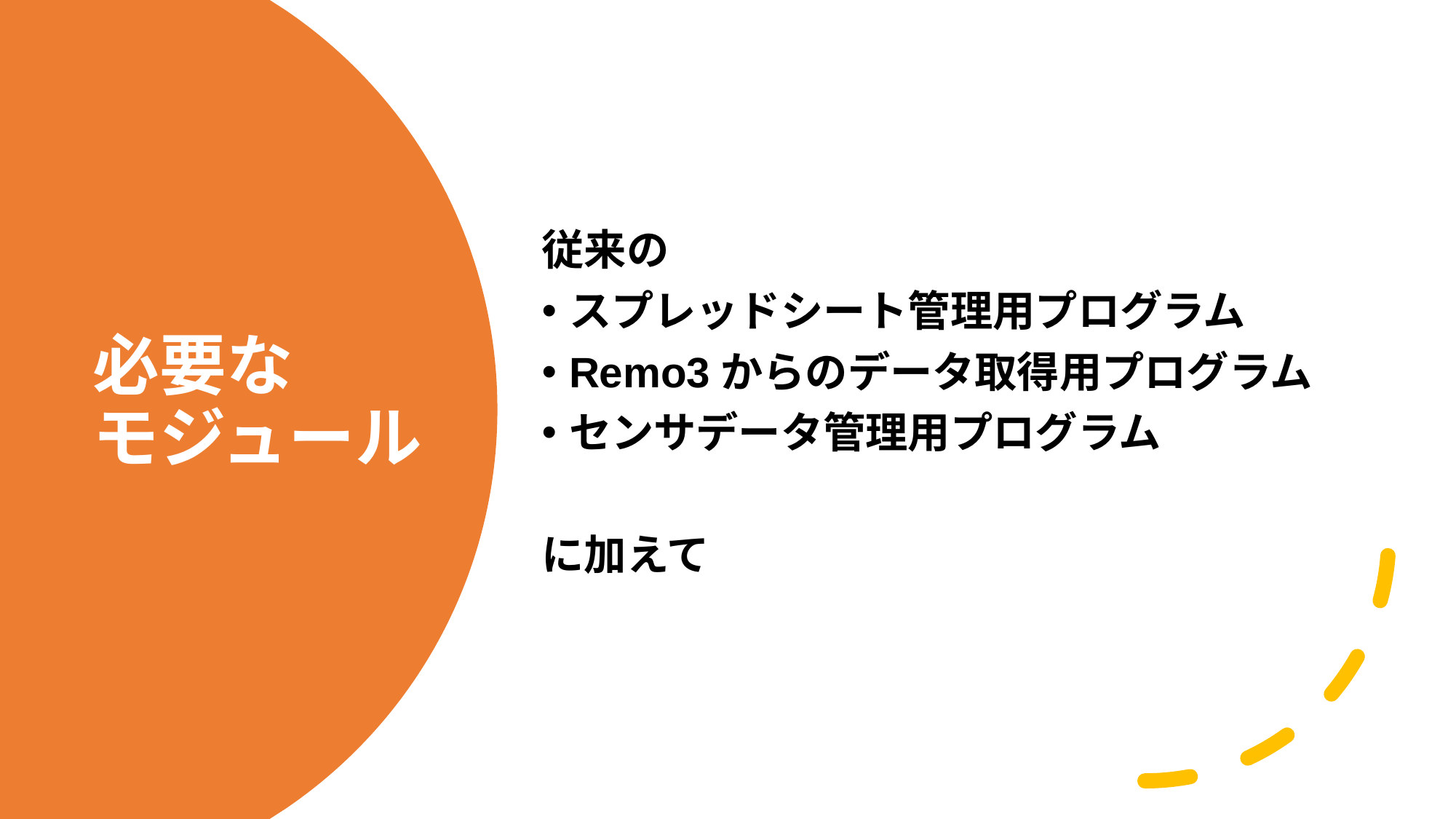

従来の
スプレッドシート管理用プログラム
Remo3からのデータ取得用プログラム
センサデータ管理用プログラム

に加えて
# 必要な モジュール